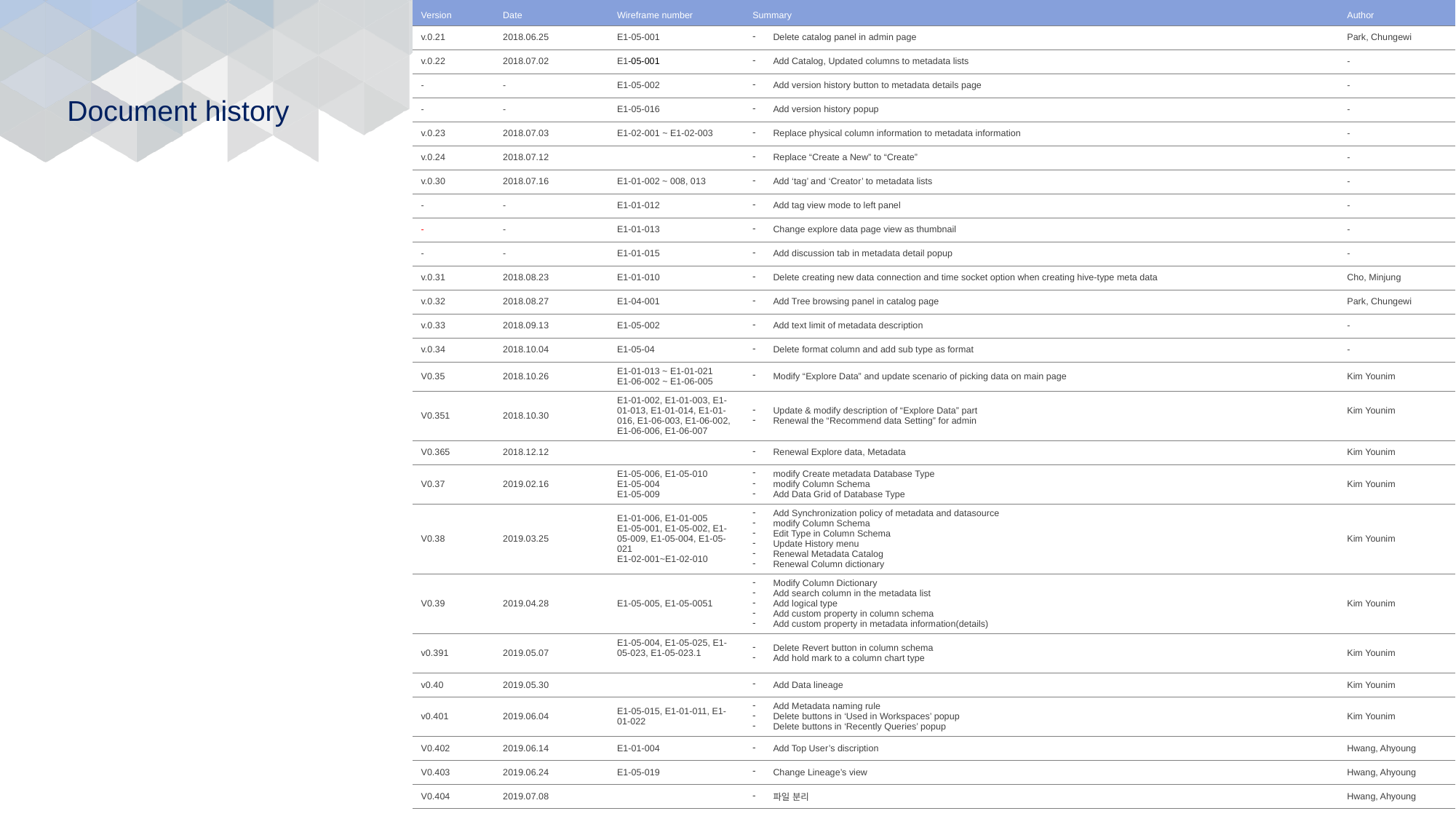

| Version | Date | Wireframe number | Summary | Author |
| --- | --- | --- | --- | --- |
| v.0.21 | 2018.06.25 | E1-05-001 | Delete catalog panel in admin page | Park, Chungewi |
| v.0.22 | 2018.07.02 | E1-05-001 | Add Catalog, Updated columns to metadata lists | - |
| - | - | E1-05-002 | Add version history button to metadata details page | - |
| - | - | E1-05-016 | Add version history popup | - |
| v.0.23 | 2018.07.03 | E1-02-001 ~ E1-02-003 | Replace physical column information to metadata information | - |
| v.0.24 | 2018.07.12 |  | Replace “Create a New” to “Create” | - |
| v.0.30 | 2018.07.16 | E1-01-002 ~ 008, 013 | Add ‘tag’ and ‘Creator’ to metadata lists | - |
| - | - | E1-01-012 | Add tag view mode to left panel | - |
| - | - | E1-01-013 | Change explore data page view as thumbnail | - |
| - | - | E1-01-015 | Add discussion tab in metadata detail popup | - |
| v.0.31 | 2018.08.23 | E1-01-010 | Delete creating new data connection and time socket option when creating hive-type meta data | Cho, Minjung |
| v.0.32 | 2018.08.27 | E1-04-001 | Add Tree browsing panel in catalog page | Park, Chungewi |
| v.0.33 | 2018.09.13 | E1-05-002 | Add text limit of metadata description | - |
| v.0.34 | 2018.10.04 | E1-05-04 | Delete format column and add sub type as format | - |
| V0.35 | 2018.10.26 | E1-01-013 ~ E1-01-021 E1-06-002 ~ E1-06-005 | Modify “Explore Data” and update scenario of picking data on main page | Kim Younim |
| V0.351 | 2018.10.30 | E1-01-002, E1-01-003, E1-01-013, E1-01-014, E1-01-016, E1-06-003, E1-06-002, E1-06-006, E1-06-007 | Update & modify description of “Explore Data” part Renewal the “Recommend data Setting” for admin | Kim Younim |
| V0.365 | 2018.12.12 |  | Renewal Explore data, Metadata | Kim Younim |
| V0.37 | 2019.02.16 | E1-05-006, E1-05-010 E1-05-004 E1-05-009 | modify Create metadata Database Type modify Column Schema Add Data Grid of Database Type | Kim Younim |
| V0.38 | 2019.03.25 | E1-01-006, E1-01-005 E1-05-001, E1-05-002, E1-05-009, E1-05-004, E1-05-021 E1-02-001~E1-02-010 | Add Synchronization policy of metadata and datasource modify Column Schema Edit Type in Column Schema Update History menu Renewal Metadata Catalog Renewal Column dictionary | Kim Younim |
| V0.39 | 2019.04.28 | E1-05-005, E1-05-0051 | Modify Column Dictionary Add search column in the metadata list Add logical type Add custom property in column schema Add custom property in metadata information(details) | Kim Younim |
| v0.391 | 2019.05.07 | E1-05-004, E1-05-025, E1-05-023, E1-05-023.1 | Delete Revert button in column schema Add hold mark to a column chart type | Kim Younim |
| v0.40 | 2019.05.30 |  | Add Data lineage | Kim Younim |
| v0.401 | 2019.06.04 | E1-05-015, E1-01-011, E1-01-022 | Add Metadata naming rule Delete buttons in ‘Used in Workspaces’ popup Delete buttons in ‘Recently Queries’ popup | Kim Younim |
| V0.402 | 2019.06.14 | E1-01-004 | Add Top User’s discription | Hwang, Ahyoung |
| V0.403 | 2019.06.24 | E1-05-019 | Change Lineage’s view | Hwang, Ahyoung |
| V0.404 | 2019.07.08 |  | 파일 분리 | Hwang, Ahyoung |
|  |  |  |  |  |
# Document history